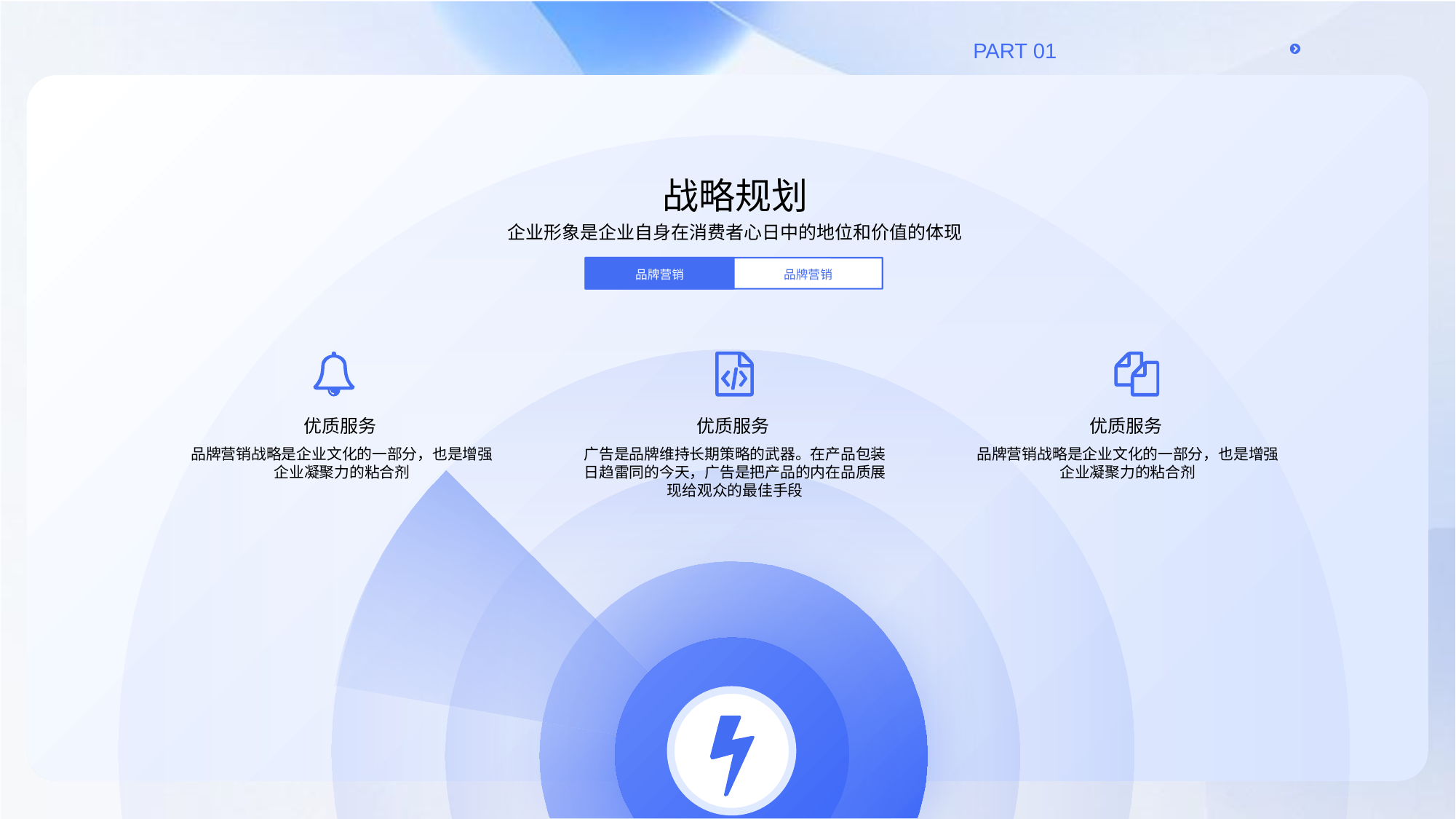

战略规划
企业形象是企业自身在消费者心日中的地位和价值的体现

品牌营销
品牌营销

优质服务
优质服务
优质服务
品牌营销战略是企业文化的一部分，也是增强企业凝聚力的粘合剂
广告是品牌维持长期策略的武器。在产品包装日趋雷同的今天，广告是把产品的内在品质展现给观众的最佳手段
品牌营销战略是企业文化的一部分，也是增强企业凝聚力的粘合剂